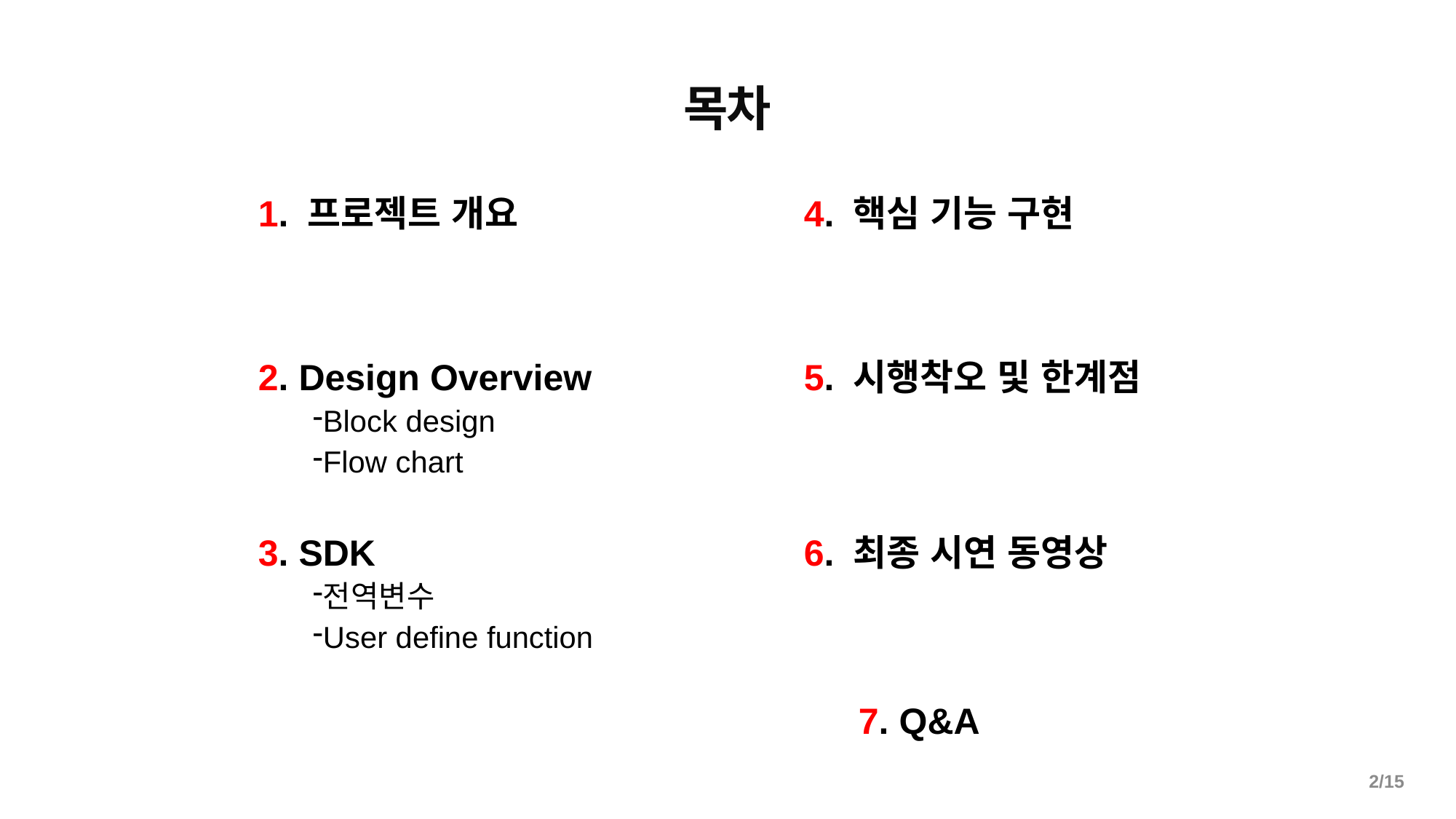

목차
1. 프로젝트 개요   			4. 핵심 기능 구현

2. Design Overview		5. 시행착오 및 한계점
Block design
Flow chart

3. SDK				6. 최종 시연 동영상
전역변수
User define function

					7. Q&A

2/15